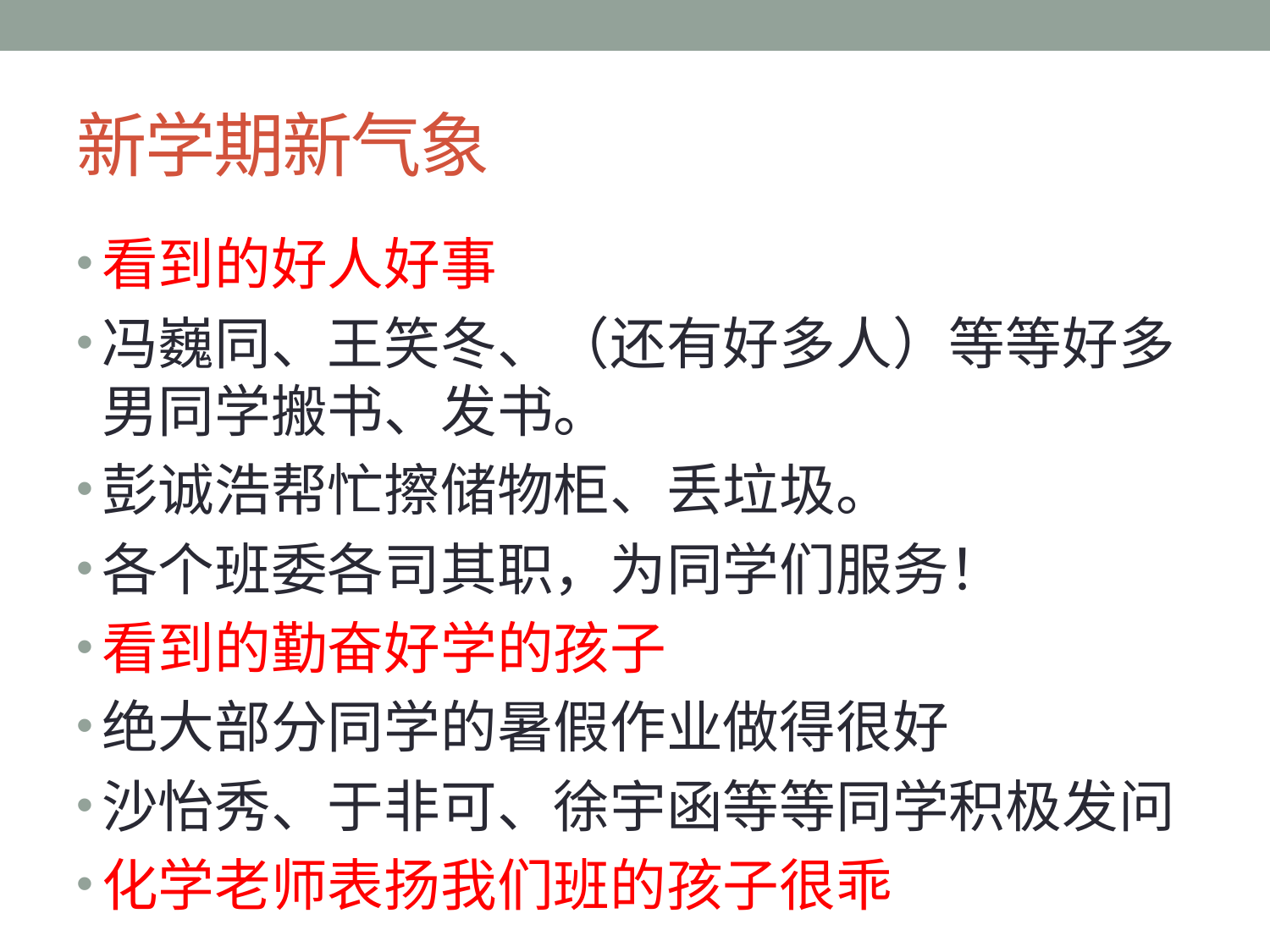

# 新学期新气象
看到的好人好事
冯巍同、王笑冬、（还有好多人）等等好多男同学搬书、发书。
彭诚浩帮忙擦储物柜、丢垃圾。
各个班委各司其职，为同学们服务！
看到的勤奋好学的孩子
绝大部分同学的暑假作业做得很好
沙怡秀、于非可、徐宇函等等同学积极发问
化学老师表扬我们班的孩子很乖